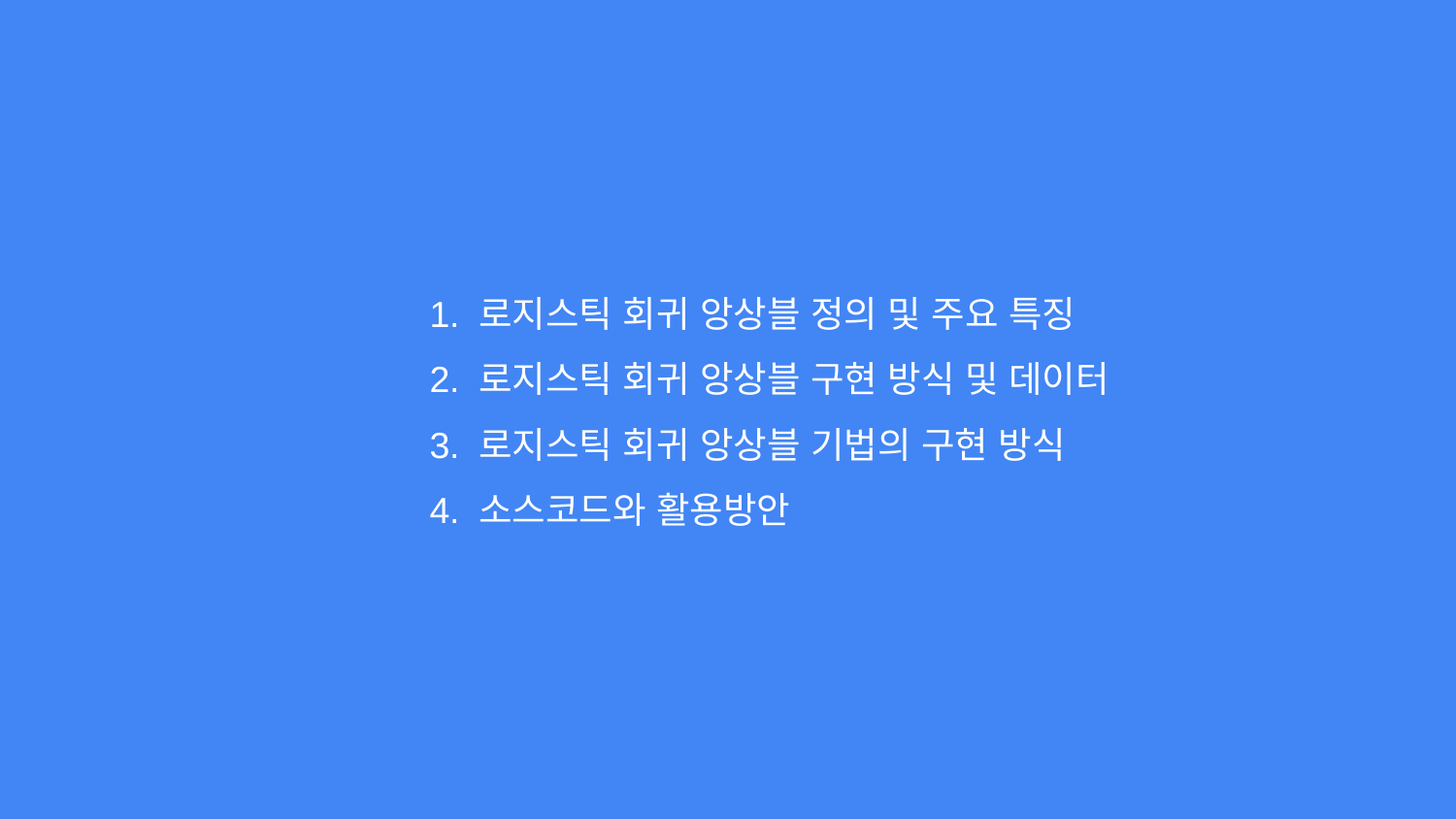

1. 로지스틱 회귀 앙상블 정의 및 주요 특징

2. 로지스틱 회귀 앙상블 구현 방식 및 데이터

3. 로지스틱 회귀 앙상블 기법의 구현 방식

4. 소스코드와 활용방안